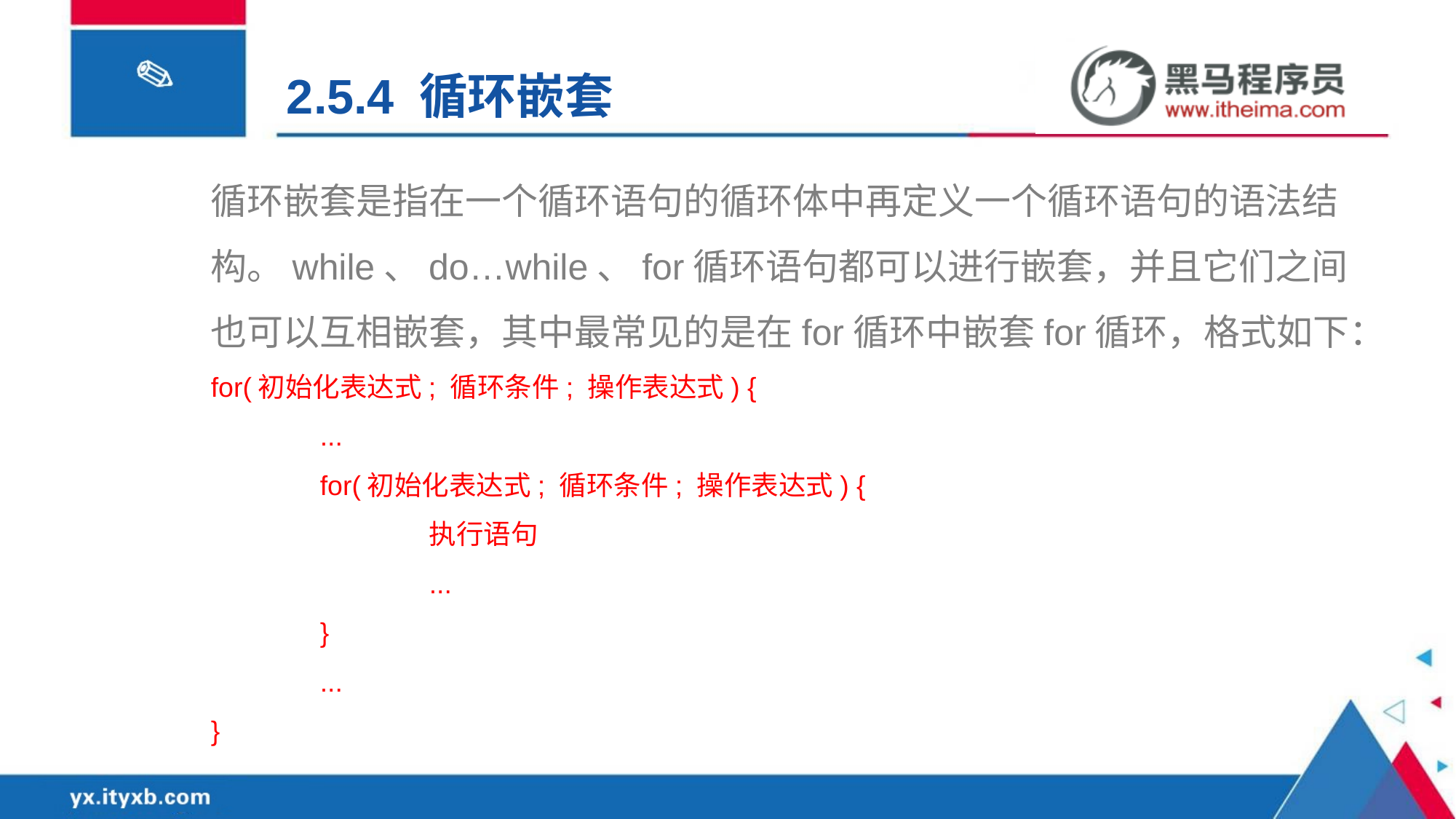

2.5.4 循环嵌套

循环嵌套是指在一个循环语句的循环体中再定义一个循环语句的语法结构。while、do…while、for循环语句都可以进行嵌套，并且它们之间也可以互相嵌套，其中最常见的是在for循环中嵌套for循环，格式如下：
for(初始化表达式; 循环条件; 操作表达式) {
	...
	for(初始化表达式; 循环条件; 操作表达式) {
		执行语句
		...
	}
	...
}